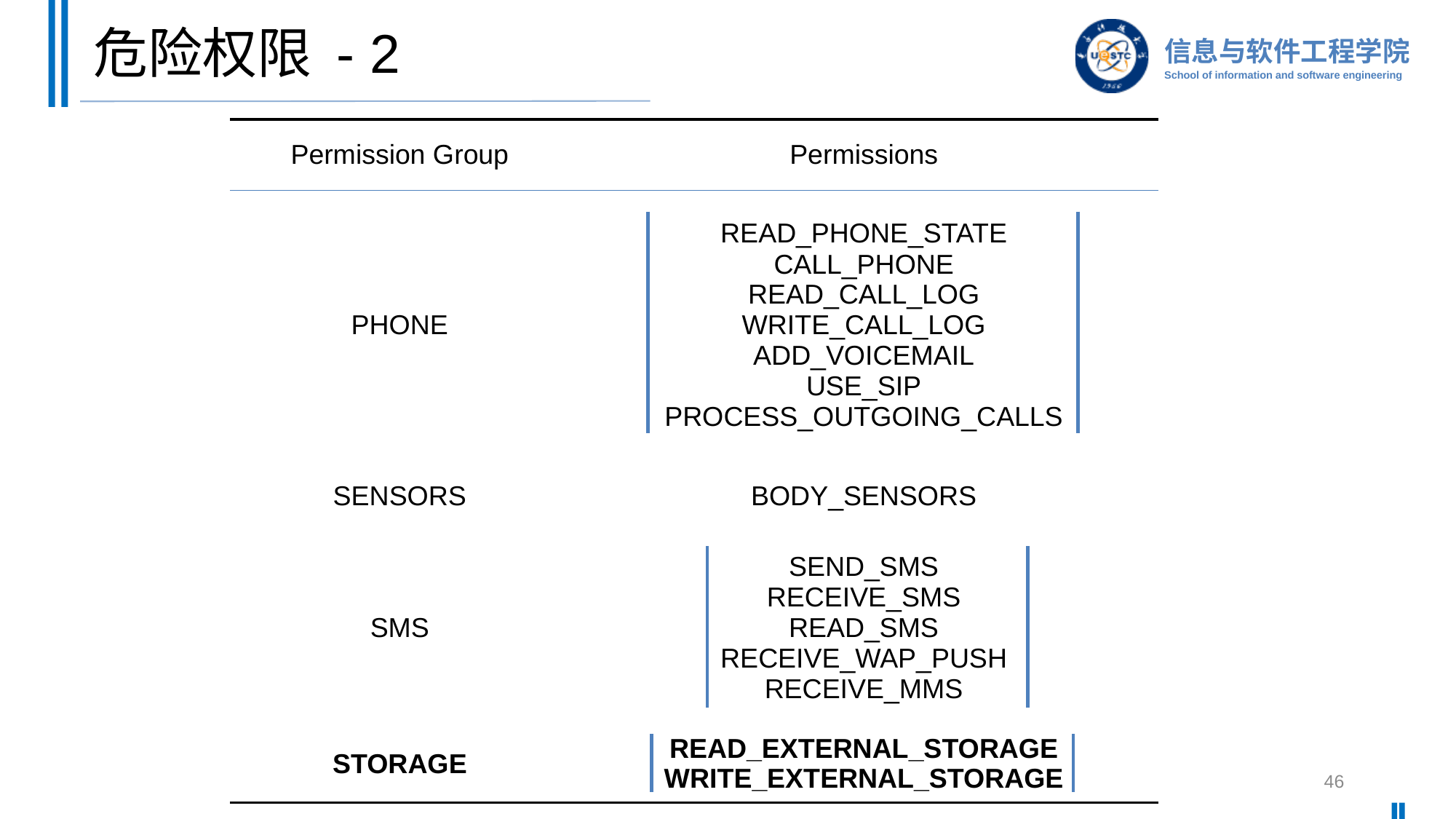

# 危险权限 - 2
| Permission Group | Permissions |
| --- | --- |
| PHONE | READ\_PHONE\_STATE CALL\_PHONE READ\_CALL\_LOG WRITE\_CALL\_LOG ADD\_VOICEMAIL USE\_SIP PROCESS\_OUTGOING\_CALLS |
| SENSORS | BODY\_SENSORS |
| SMS | SEND\_SMS RECEIVE\_SMS READ\_SMS RECEIVE\_WAP\_PUSH RECEIVE\_MMS |
| STORAGE | READ\_EXTERNAL\_STORAGE WRITE\_EXTERNAL\_STORAGE |
46